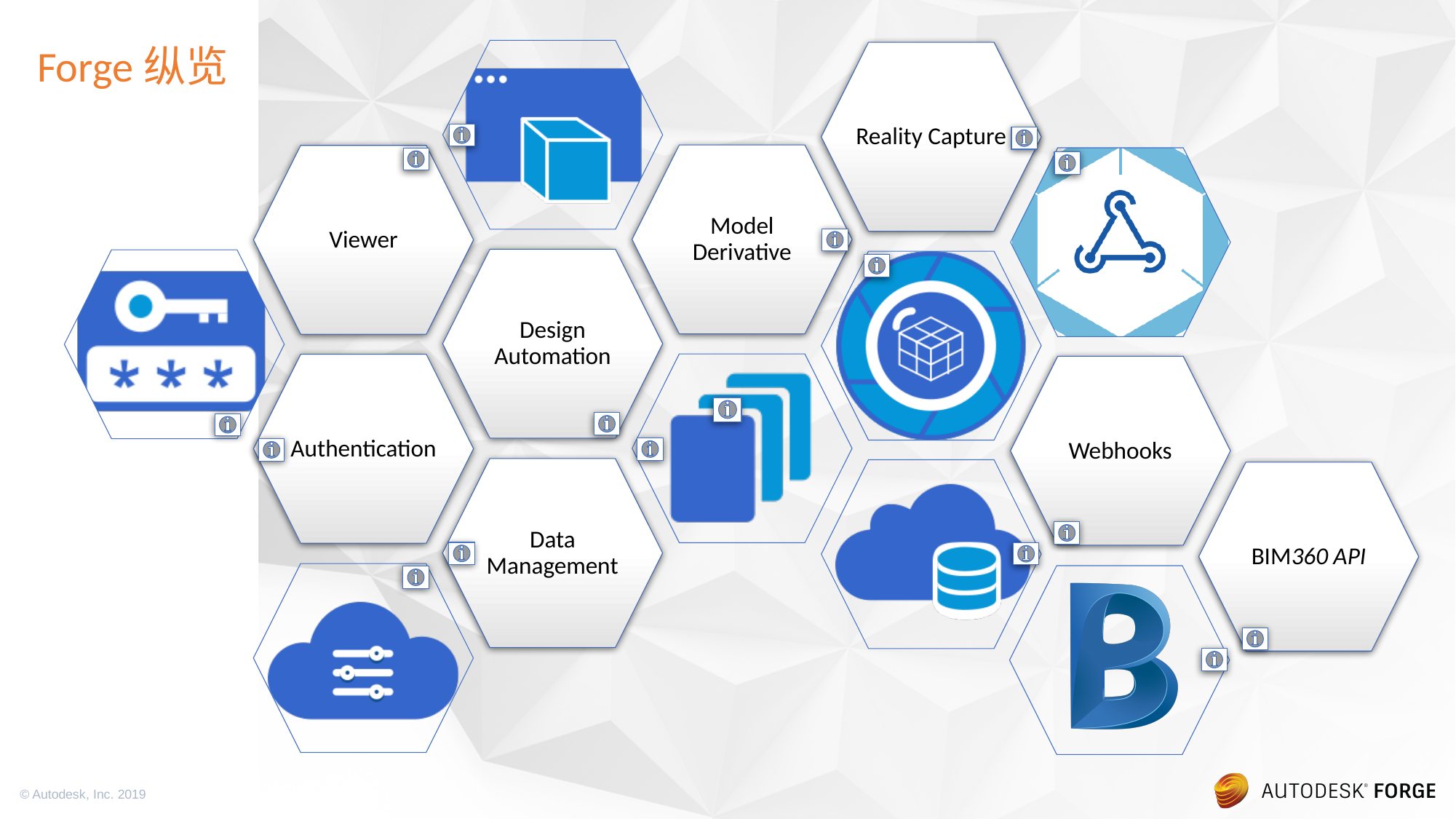

Authentication
Design Automation
Viewer
Model Derivative
Reality Capture
Webhooks
Data Management
BIM360 API
Forge纵览